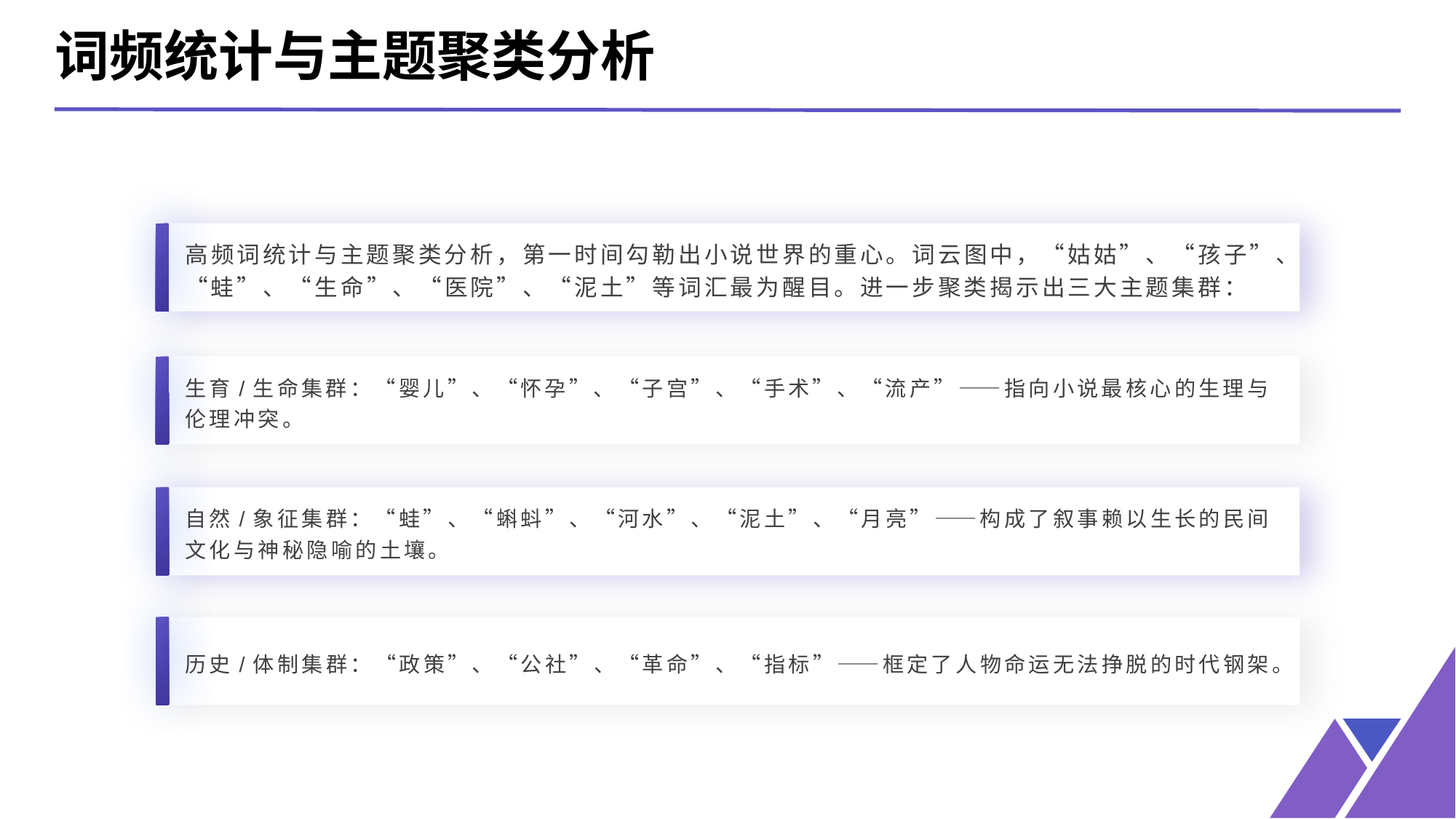

词频统计与主题聚类分析

高频词统计与主题聚类分析，第一时间勾勒出小说世界的重心。词云图中，“姑姑”、“孩子”、“蛙”、“生命”、“医院”、“泥土”等词汇最为醒目。进一步聚类揭示出三大主题集群：

生育/生命集群：“婴儿”、“怀孕”、“子宫”、“手术”、“流产”——指向小说最核心的生理与伦理冲突。

自然/象征集群：“蛙”、“蝌蚪”、“河水”、“泥土”、“月亮”——构成了叙事赖以生长的民间文化与神秘隐喻的土壤。

历史/体制集群：“政策”、“公社”、“革命”、“指标”——框定了人物命运无法挣脱的时代钢架。